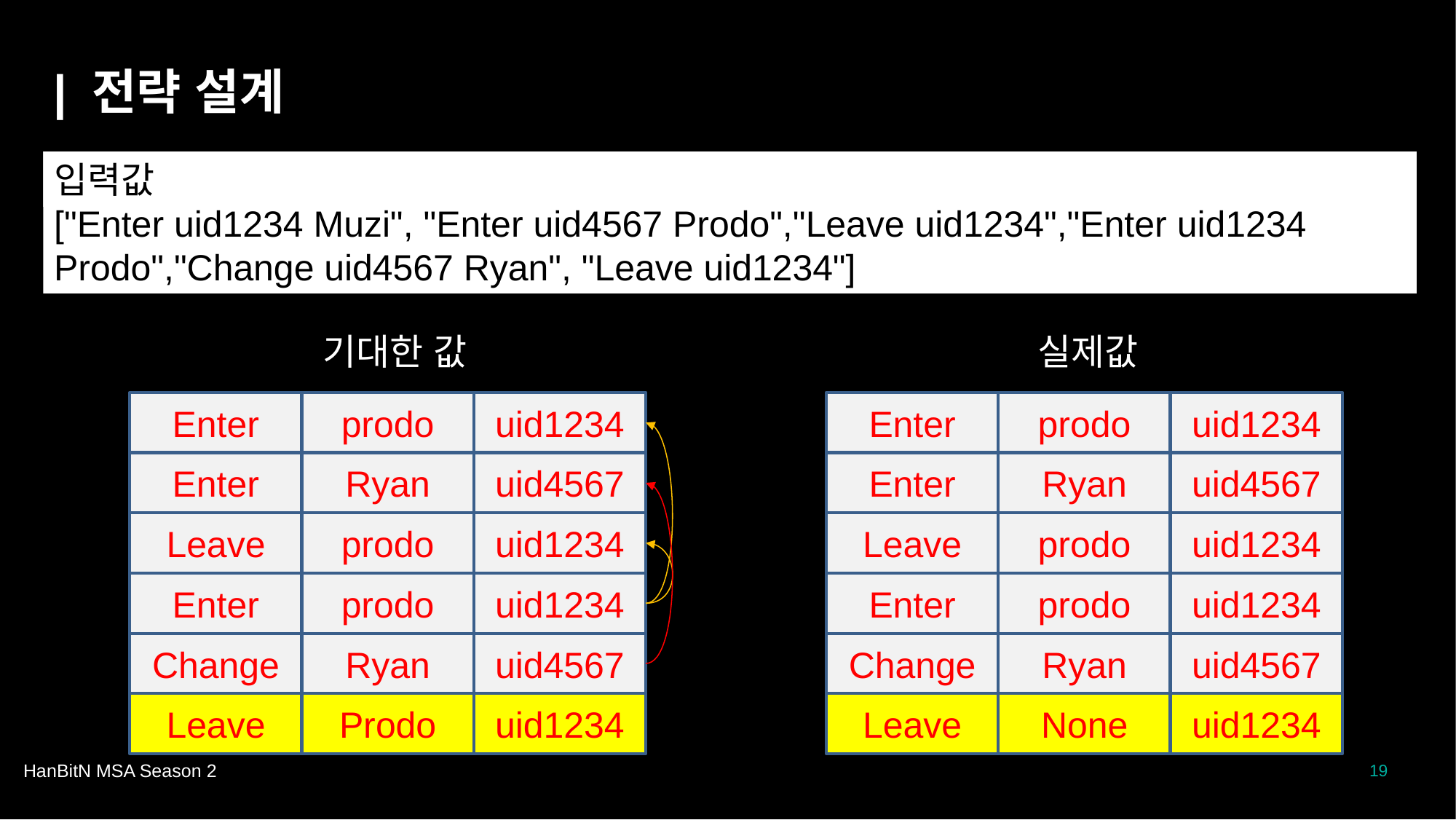

| 전략 설계

입력값
["Enter uid1234 Muzi", "Enter uid4567 Prodo","Leave uid1234","Enter uid1234 Prodo","Change uid4567 Ryan", "Leave uid1234"]
기대한 값
실제값
Enter
prodo
uid1234
Enter
prodo
uid1234
Enter
Ryan
uid4567
Enter
Ryan
uid4567
Leave
prodo
uid1234
Leave
prodo
uid1234
Enter
prodo
uid1234
Enter
prodo
uid1234
Change
Ryan
uid4567
Change
Ryan
uid4567
Leave
Prodo
uid1234
Leave
None
uid1234